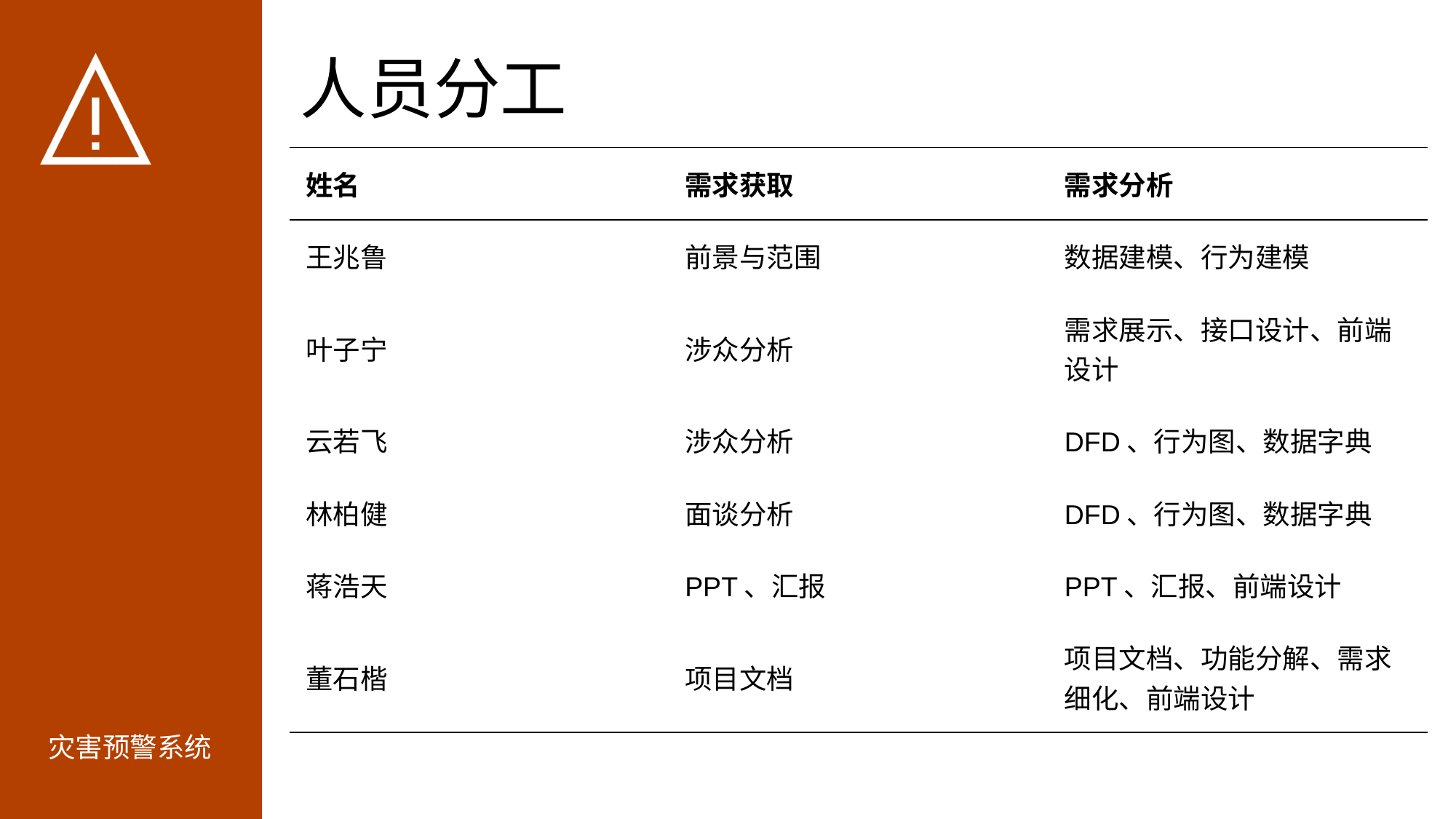

# 人员分工
| 姓名 | 需求获取 | 需求分析 |
| --- | --- | --- |
| 王兆鲁 | 前景与范围 | 数据建模、行为建模 |
| 叶子宁 | 涉众分析 | 需求展示、接口设计、前端设计 |
| 云若飞 | 涉众分析 | DFD、行为图、数据字典 |
| 林柏健 | 面谈分析 | DFD、行为图、数据字典 |
| 蒋浩天 | PPT、汇报 | PPT、汇报、前端设计 |
| 董石楷 | 项目文档 | 项目文档、功能分解、需求细化、前端设计 |